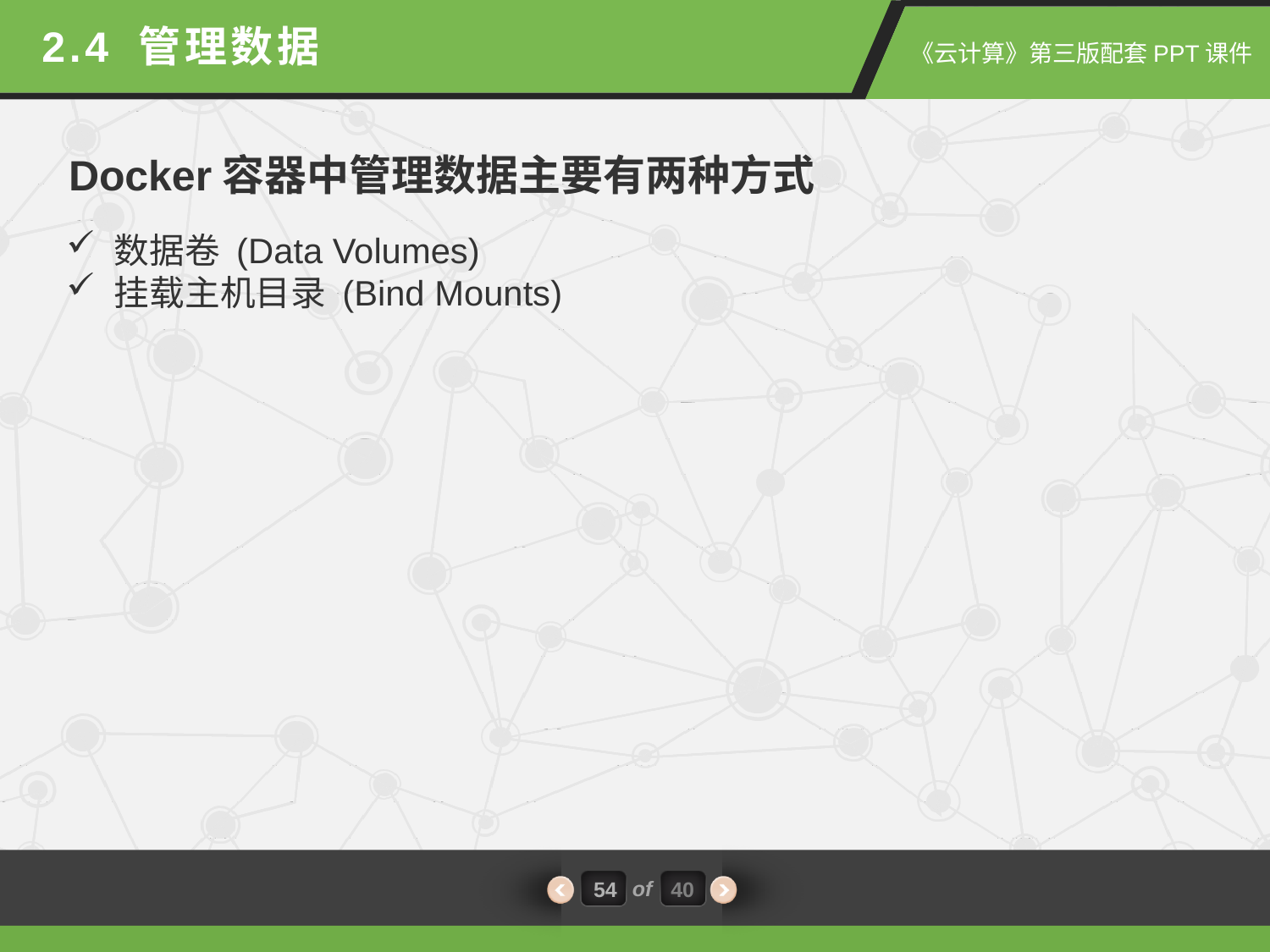

2.4 管理数据
Docker容器中管理数据主要有两种方式
数据卷 (Data Volumes)
挂载主机目录 (Bind Mounts)
54